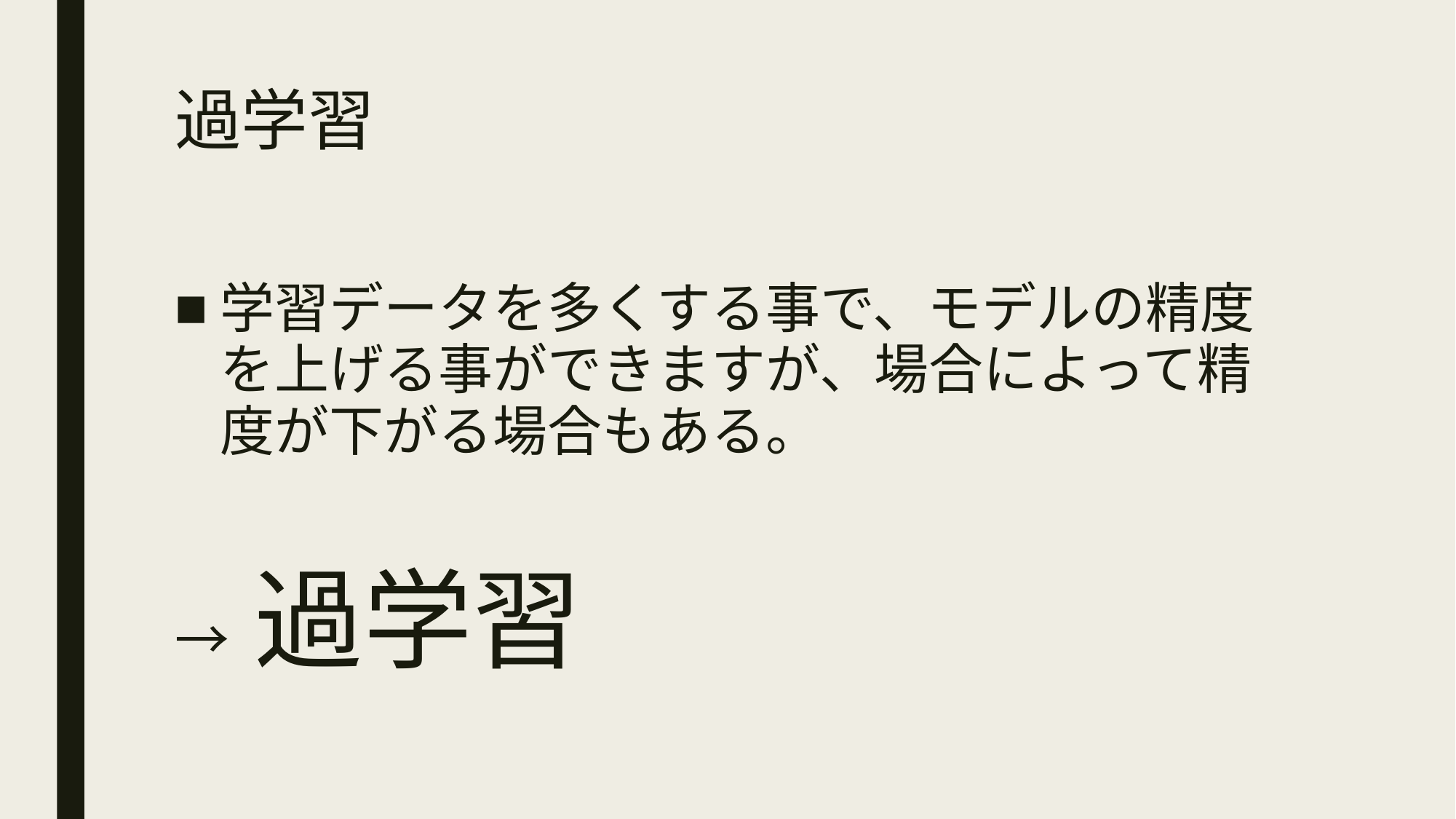

# 過学習
学習データを多くする事で、モデルの精度を上げる事ができますが、場合によって精度が下がる場合もある。

→ 過学習